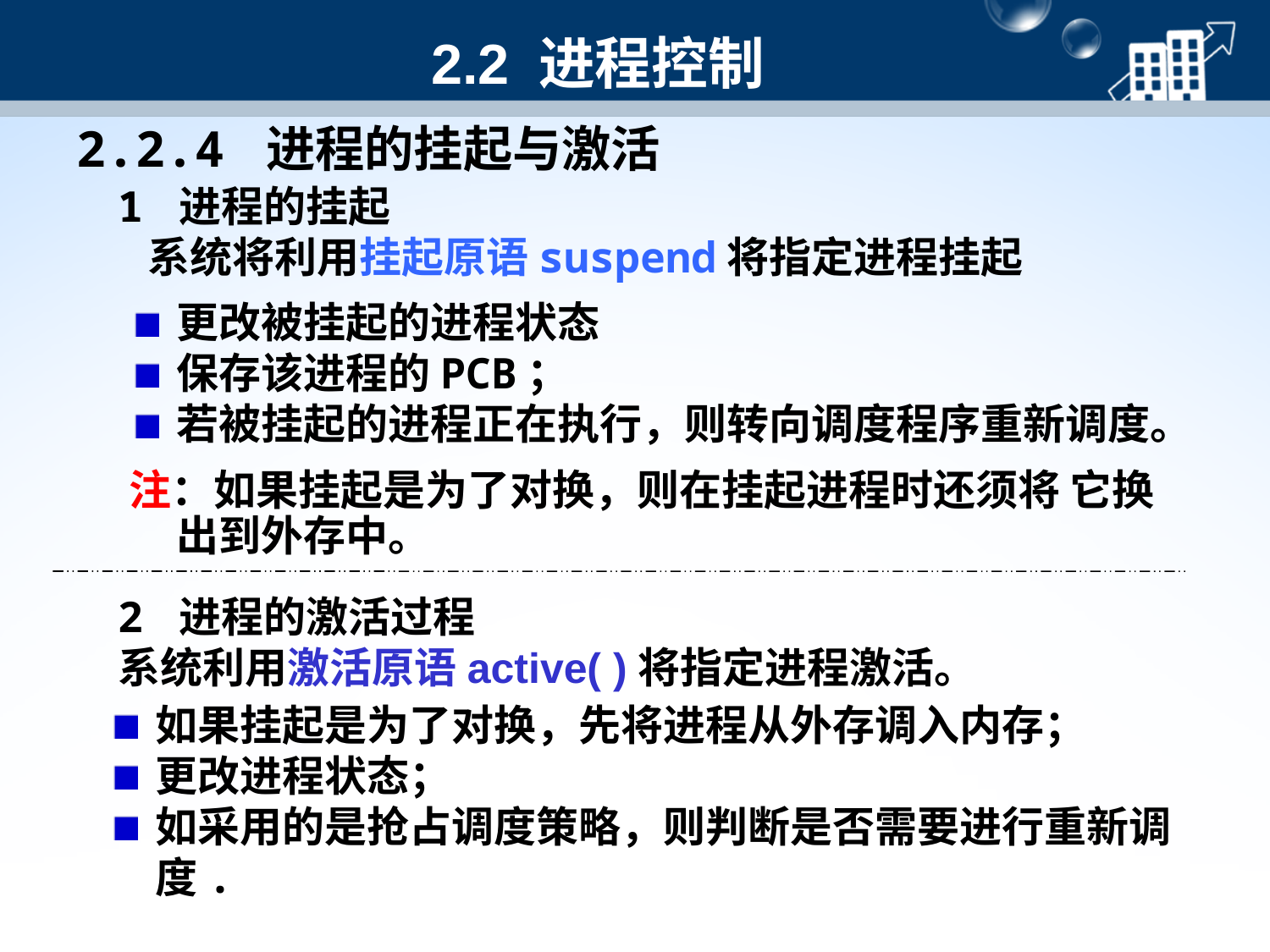

# 2.2 进程控制
2.2.4 进程的挂起与激活
1 进程的挂起
  系统将利用挂起原语suspend将指定进程挂起
更改被挂起的进程状态
保存该进程的PCB；
若被挂起的进程正在执行，则转向调度程序重新调度。
注：如果挂起是为了对换，则在挂起进程时还须将 它换出到外存中。

2 进程的激活过程
系统利用激活原语active( )将指定进程激活。
如果挂起是为了对换，先将进程从外存调入内存；
更改进程状态；
如采用的是抢占调度策略，则判断是否需要进行重新调度.